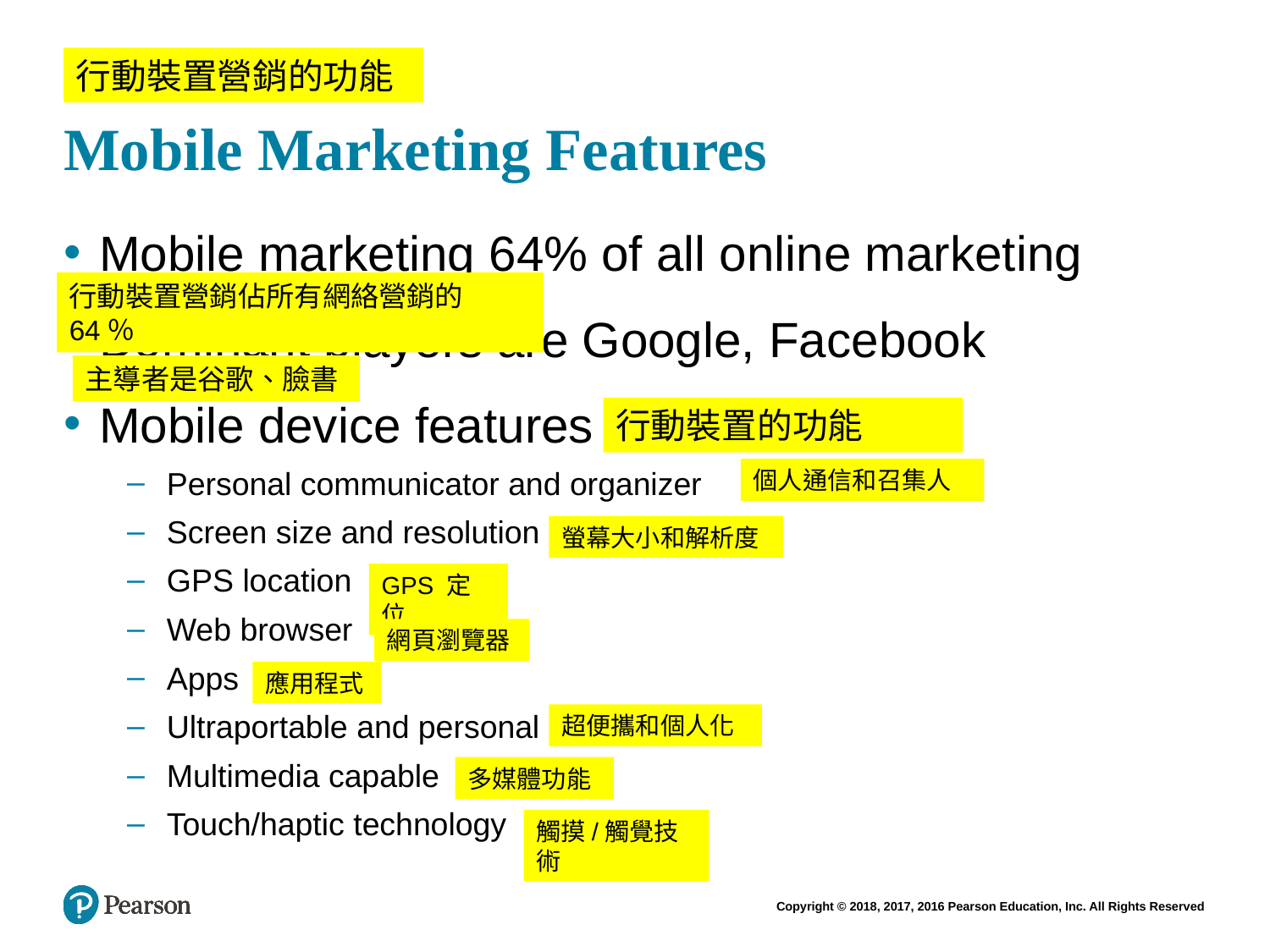

# Mobile Marketing Features
行動裝置營銷的功能
Mobile marketing 64% of all online marketing
Dominant players are Google, Facebook
Mobile device features
Personal communicator and organizer
Screen size and resolution
GPS location
Web browser
Apps
Ultraportable and personal
Multimedia capable
Touch/haptic technology
行動裝置營銷佔所有網絡營銷的64％
主導者是谷歌、臉書
行動裝置的功能
個人通信和召集人
螢幕大小和解析度
GPS 定位
網頁瀏覽器
應用程式
超便攜和個人化
多媒體功能
觸摸/觸覺技術